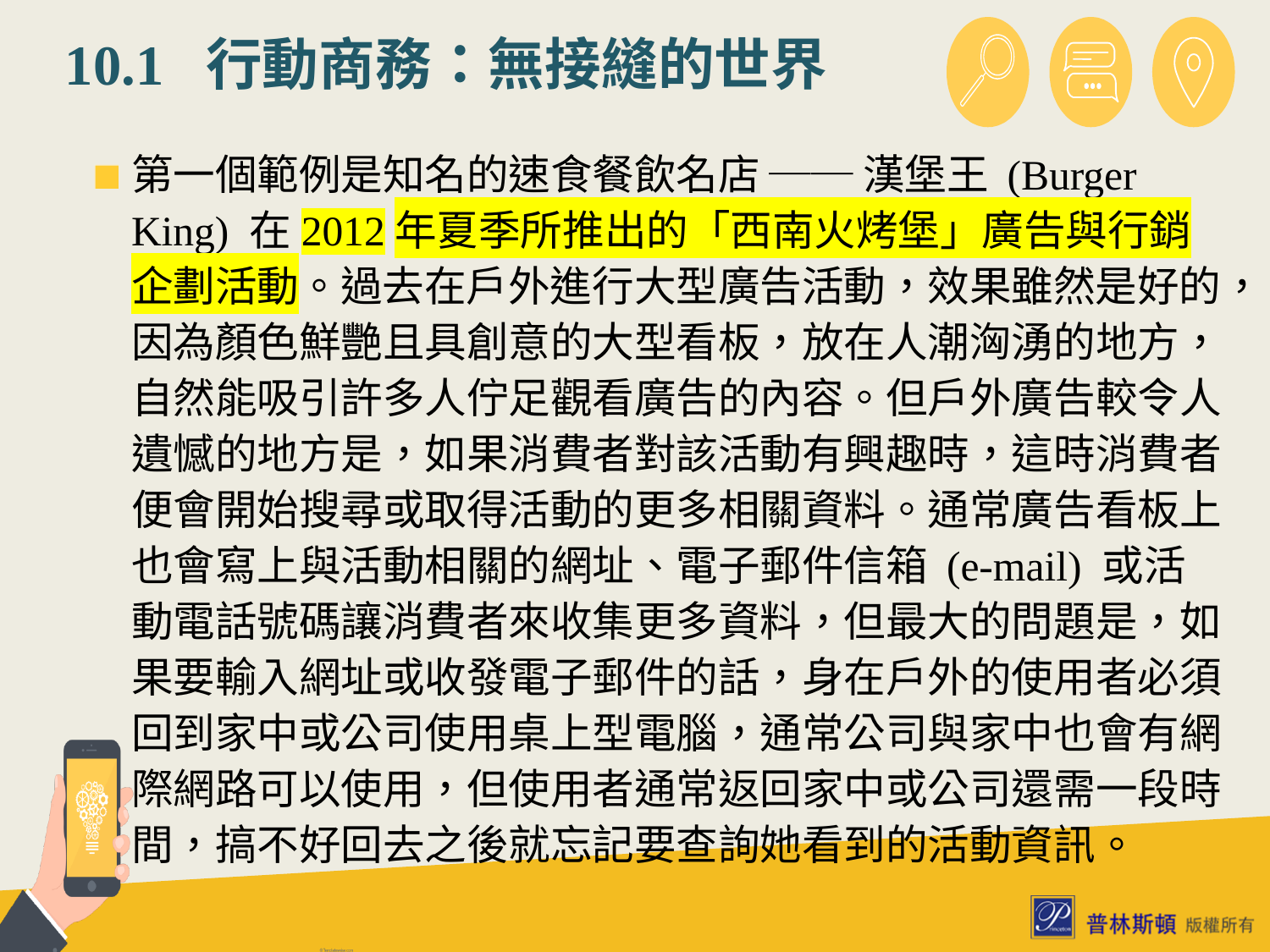

# 10.1  行動商務：無接縫的世界
第一個範例是知名的速食餐飲名店 ── 漢堡王 (Burger King) 在2012年夏季所推出的「西南火烤堡」廣告與行銷企劃活動。過去在戶外進行大型廣告活動，效果雖然是好的，因為顏色鮮艷且具創意的大型看板，放在人潮洶湧的地方，自然能吸引許多人佇足觀看廣告的內容。但戶外廣告較令人遺憾的地方是，如果消費者對該活動有興趣時，這時消費者便會開始搜尋或取得活動的更多相關資料。通常廣告看板上也會寫上與活動相關的網址、電子郵件信箱 (e-mail) 或活動電話號碼讓消費者來收集更多資料，但最大的問題是，如果要輸入網址或收發電子郵件的話，身在戶外的使用者必須回到家中或公司使用桌上型電腦，通常公司與家中也會有網際網路可以使用，但使用者通常返回家中或公司還需一段時間，搞不好回去之後就忘記要查詢她看到的活動資訊。